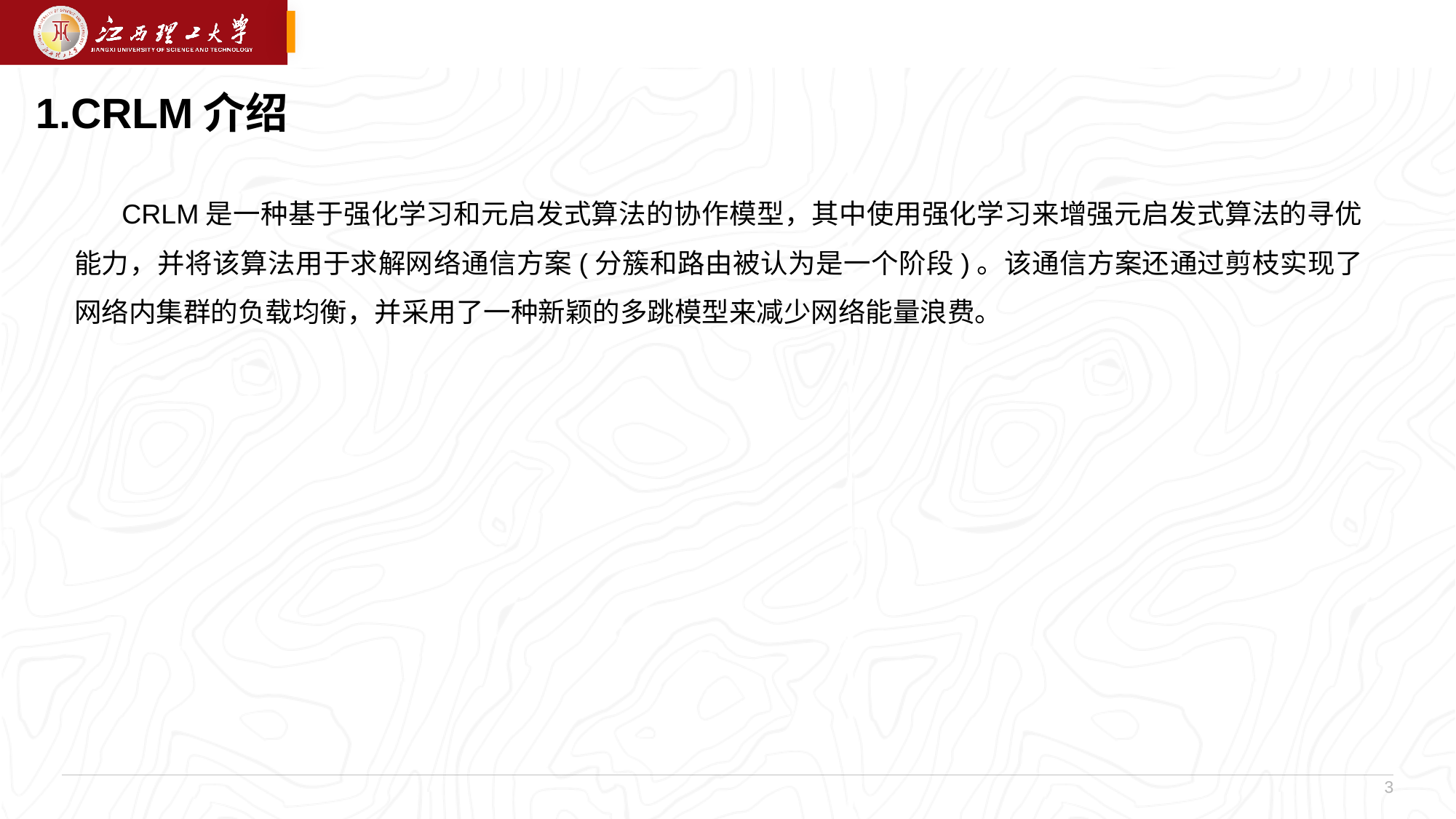

1.CRLM介绍
      CRLM是一种基于强化学习和元启发式算法的协作模型，其中使用强化学习来增强元启发式算法的寻优能力，并将该算法用于求解网络通信方案(分簇和路由被认为是一个阶段)。该通信方案还通过剪枝实现了网络内集群的负载均衡，并采用了一种新颖的多跳模型来减少网络能量浪费。
3